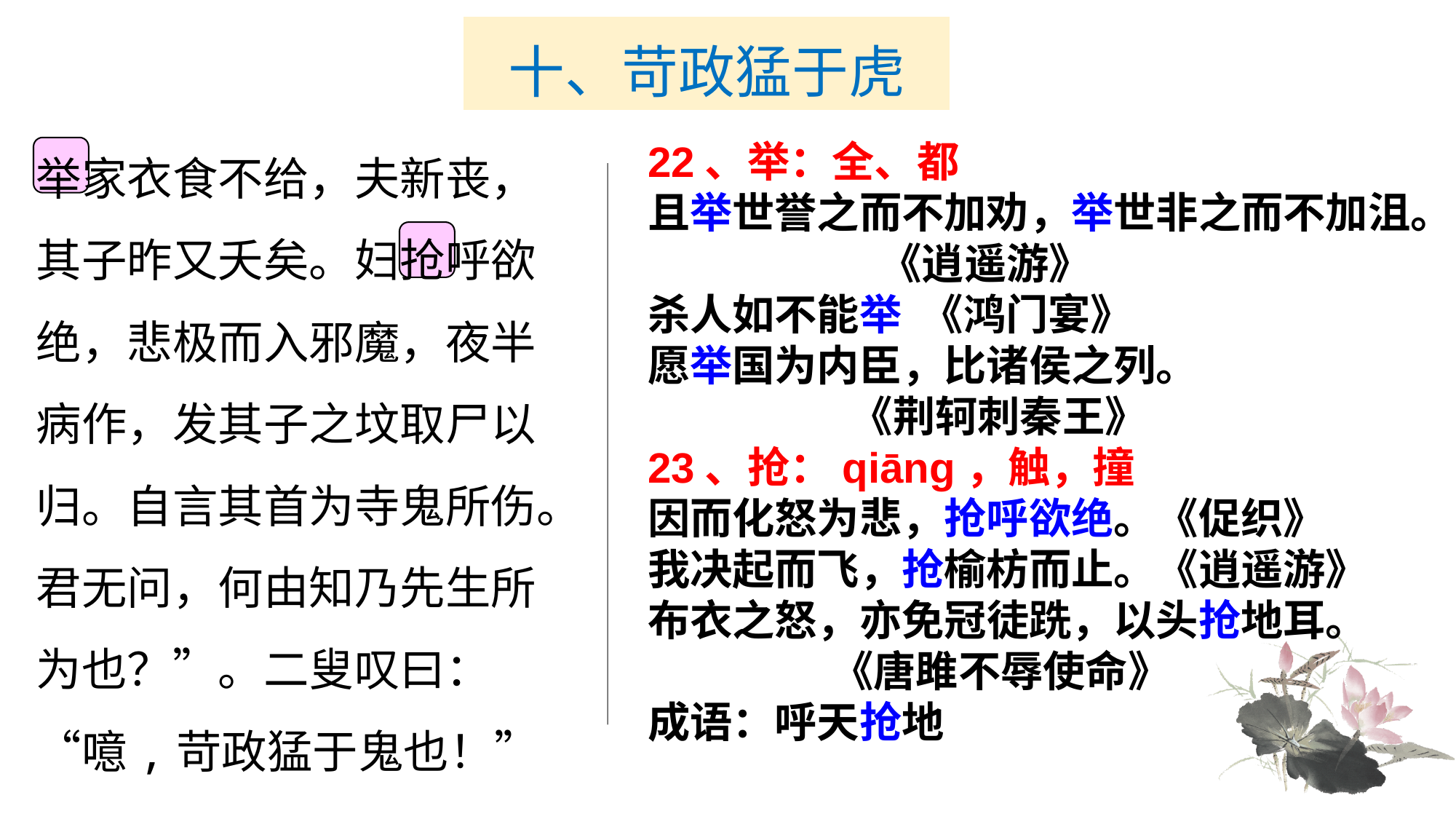

# 十、苛政猛于虎
举家衣食不给，夫新丧，其子昨又夭矣。妇抢呼欲绝，悲极而入邪魔，夜半病作，发其子之坟取尸以归。自言其首为寺鬼所伤。君无问，何由知乃先生所为也？”。二叟叹曰：“噫,苛政猛于鬼也！”

22、举：全、都
且举世誉之而不加劝，举世非之而不加沮。
                       《逍遥游》
杀人如不能举  《鸿门宴》
愿举国为内臣，比诸侯之列。
                    《荆轲刺秦王》
23、抢：qiāng，触，撞
因而化怒为悲，抢呼欲绝。《促织》
我决起而飞，抢榆枋而止。《逍遥游》
布衣之怒，亦免冠徒跣，以头抢地耳。
                  《唐雎不辱使命》
成语：呼天抢地